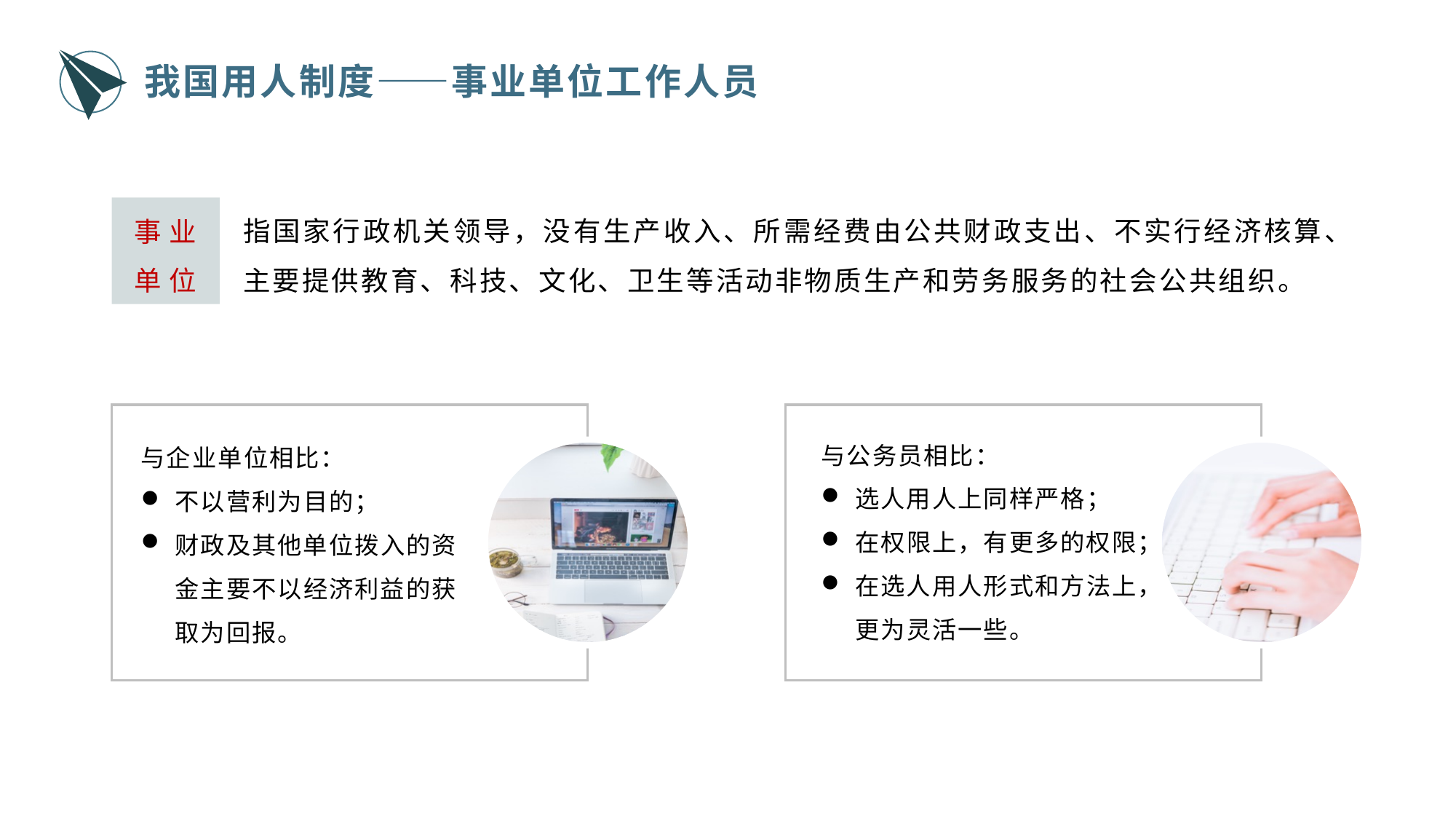

我国用人制度——事业单位工作人员
指国家行政机关领导，没有生产收入、所需经费由公共财政支出、不实行经济核算、主要提供教育、科技、文化、卫生等活动非物质生产和劳务服务的社会公共组织。
事业单位

与公务员相比：
选人用人上同样严格；
在权限上，有更多的权限；
在选人用人形式和方法上，更为灵活一些。
与企业单位相比：
不以营利为目的；
财政及其他单位拨入的资金主要不以经济利益的获取为回报。